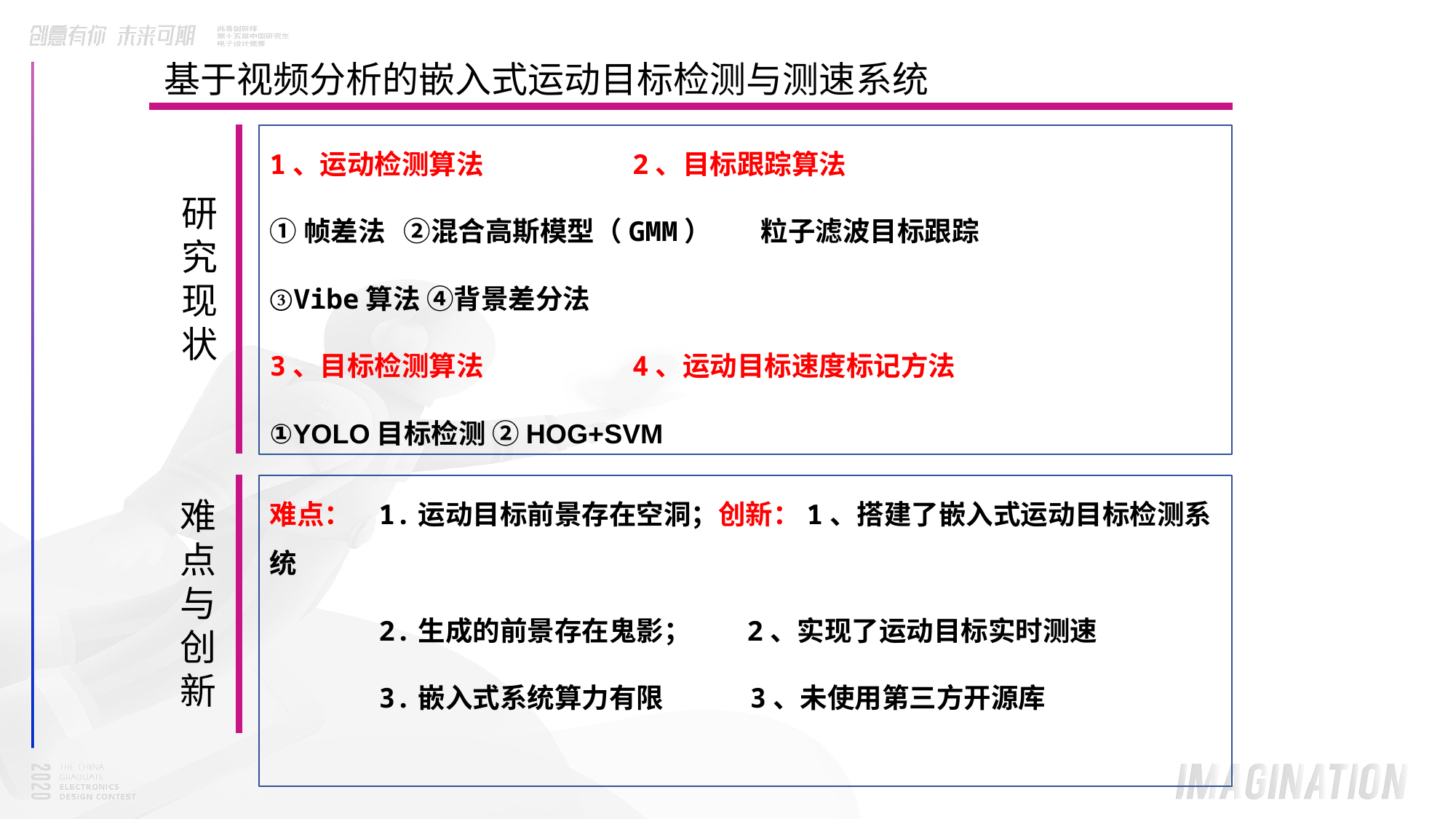

基于视频分析的嵌入式运动目标检测与测速系统

1、运动检测算法                       2、目标跟踪算法
①帧差法   ②混合高斯模型（GMM）        粒子滤波目标跟踪
③Vibe算法 ④背景差分法
3、目标检测算法                       4、运动目标速度标记方法
①YOLO目标检测 ②HOG+SVM
研究现状

难点：	1.运动目标前景存在空洞；创新：1、搭建了嵌入式运动目标检测系统
	2.生成的前景存在鬼影；        2、实现了运动目标实时测速
	3.嵌入式系统算力有限	      3、未使用第三方开源库

难点与创新